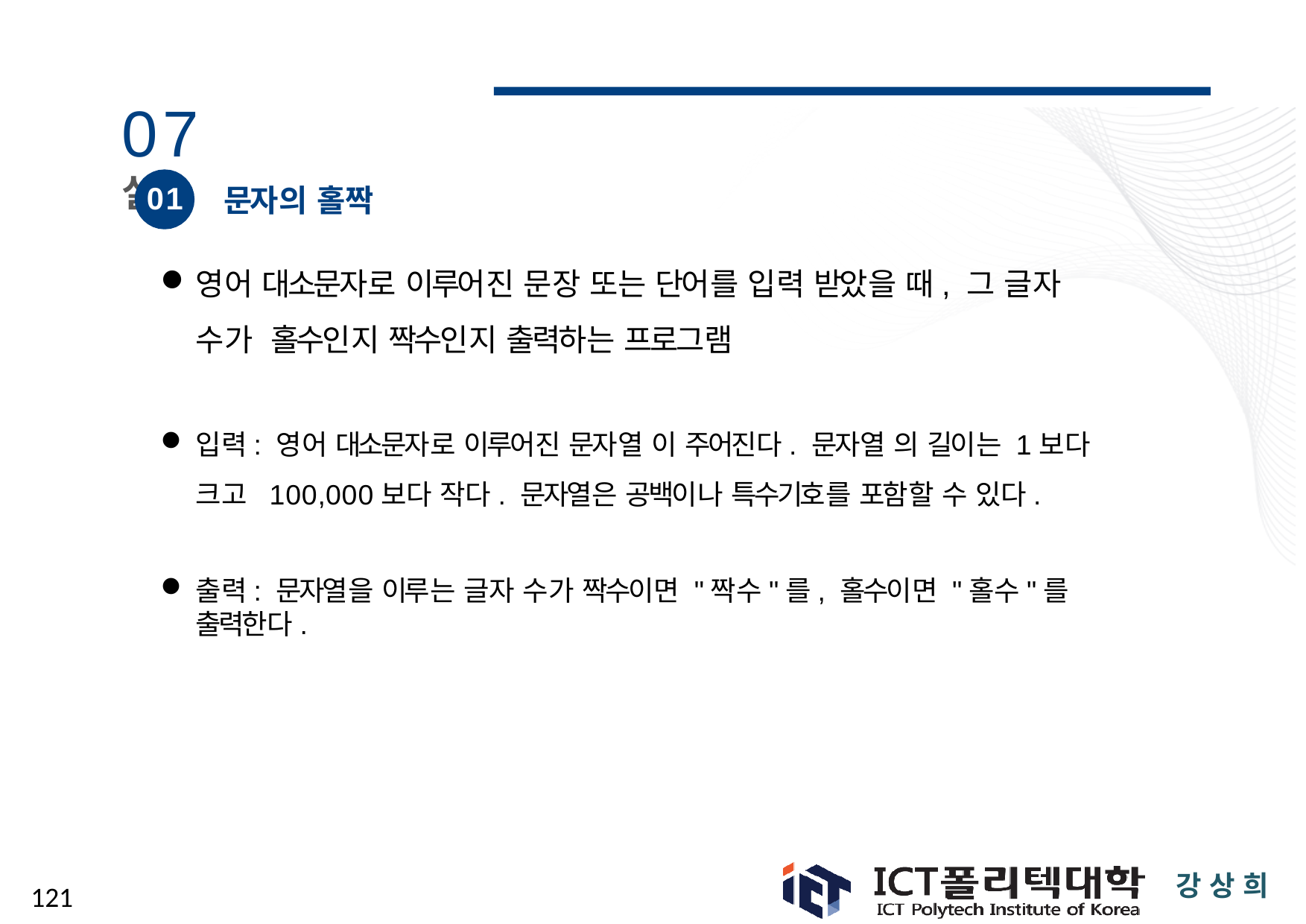

# 07 실습

01
문자의 홀짝
영어 대소문자로 이루어진 문장 또는 단어를 입력 받았을 때, 그 글자 수가  홀수인지 짝수인지 출력하는 프로그램

입력: 영어 대소문자로 이루어진 문자열 이 주어진다. 문자열 의 길이는 1보다 크고  100,000보다 작다. 문자열은 공백이나 특수기호를 포함할 수 있다.

출력: 문자열을 이루는 글자 수가 짝수이면 "짝수"를, 홀수이면 "홀수"를 출력한다.